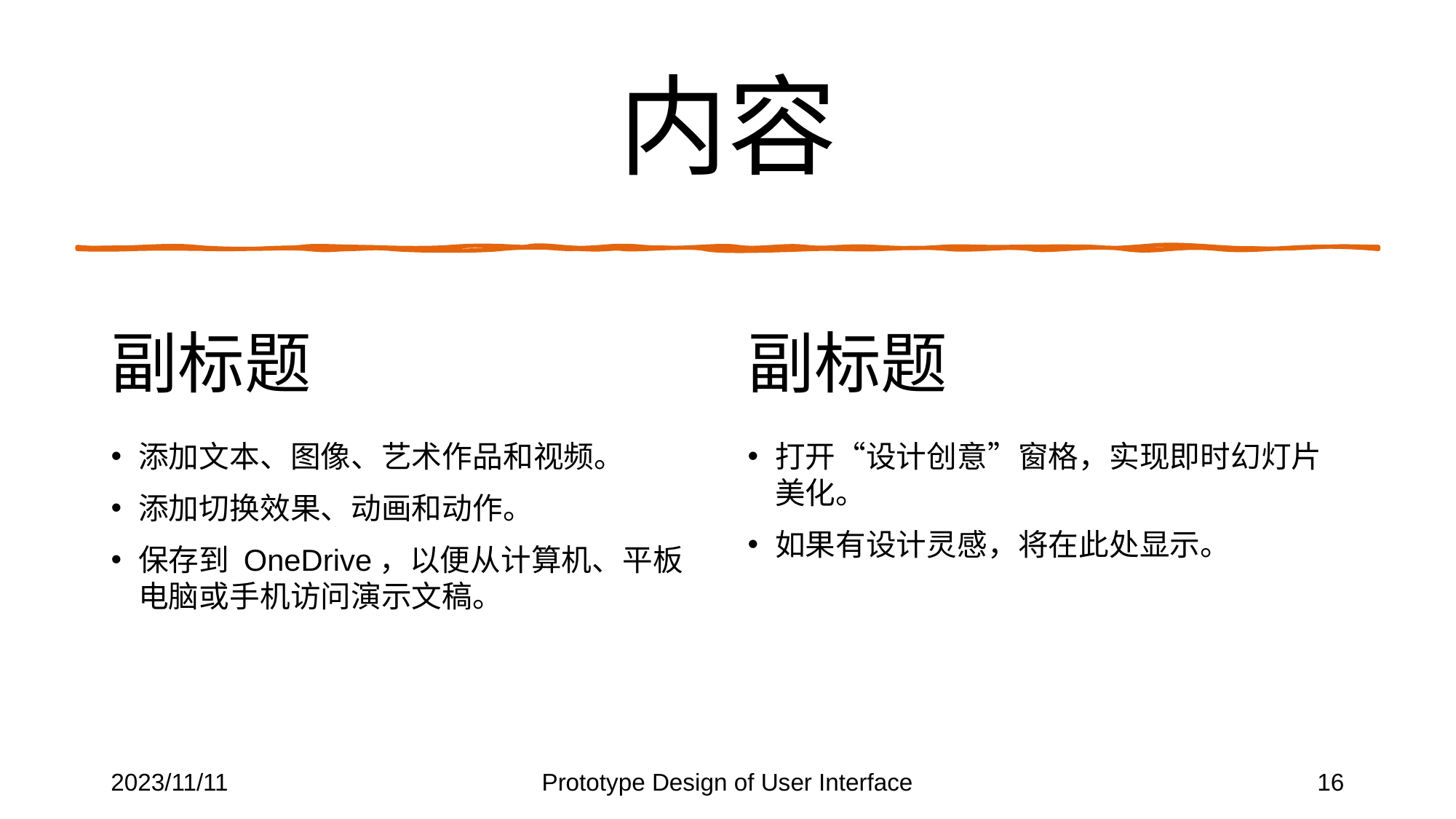

# 内容
副标题
副标题
添加文本、图像、艺术作品和视频。
添加切换效果、动画和动作。
保存到 OneDrive，以便从计算机、平板电脑或手机访问演示文稿。

打开“设计创意”窗格，实现即时幻灯片美化。
如果有设计灵感，将在此处显示。

2023/11/11
Prototype Design of User Interface
16